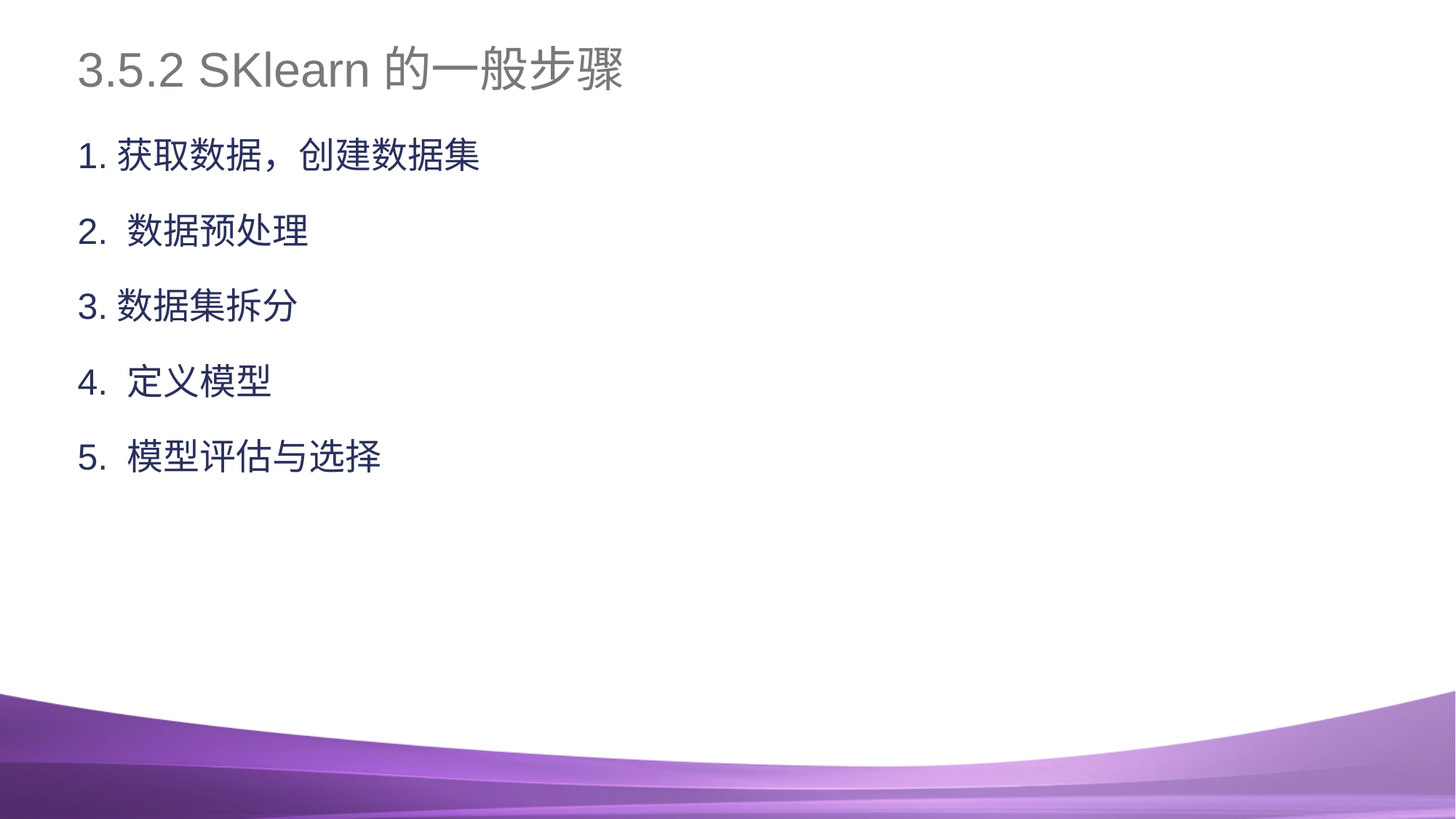

# 3.5.2 SKlearn的一般步骤
1.获取数据，创建数据集
2. 数据预处理
3.数据集拆分
4. 定义模型
5. 模型评估与选择